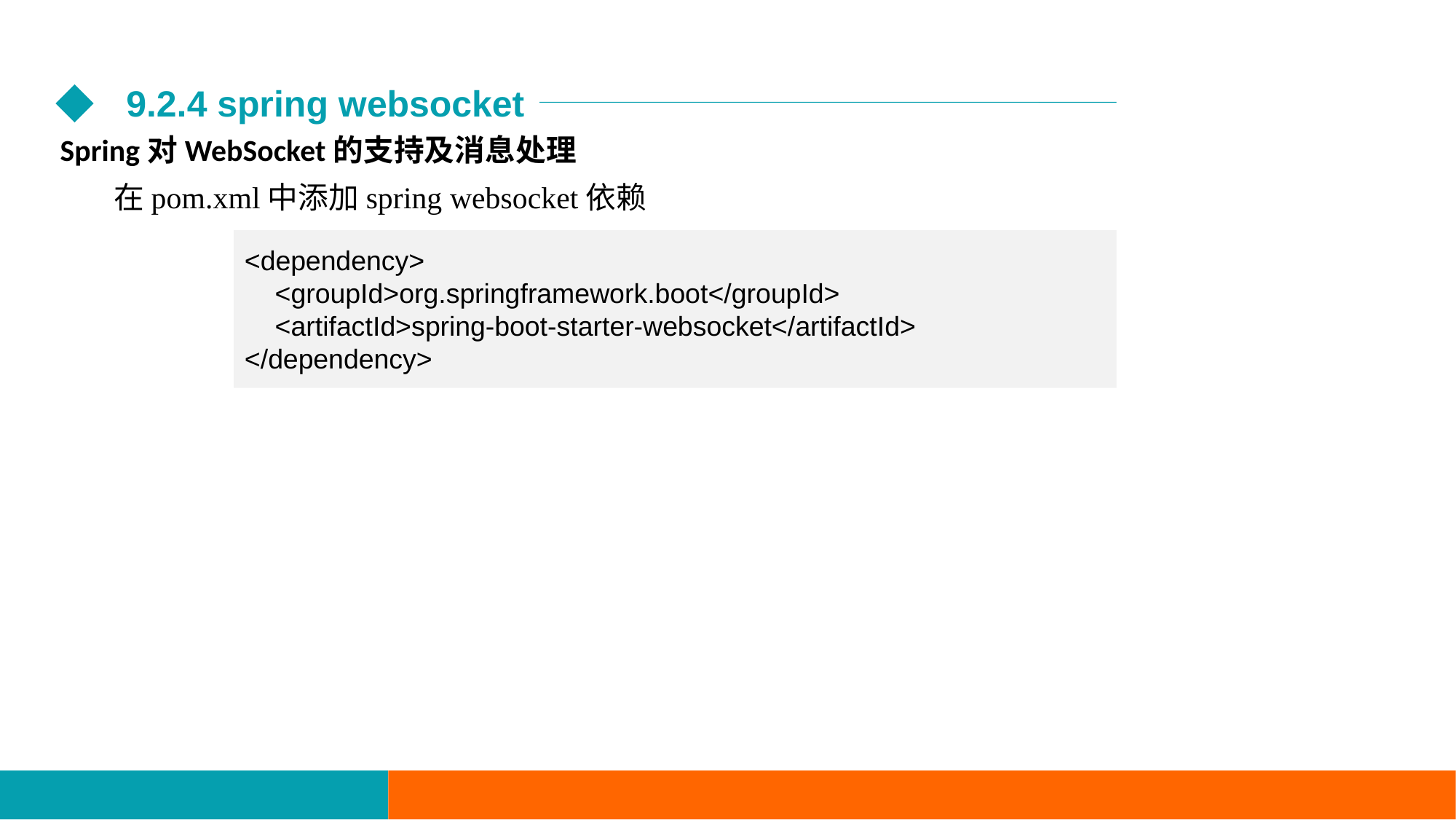

9.2.4 spring websocket
Spring对WebSocket的支持及消息处理

在pom.xml中添加spring websocket依赖
<dependency>
    <groupId>org.springframework.boot</groupId>
    <artifactId>spring-boot-starter-websocket</artifactId>
</dependency>